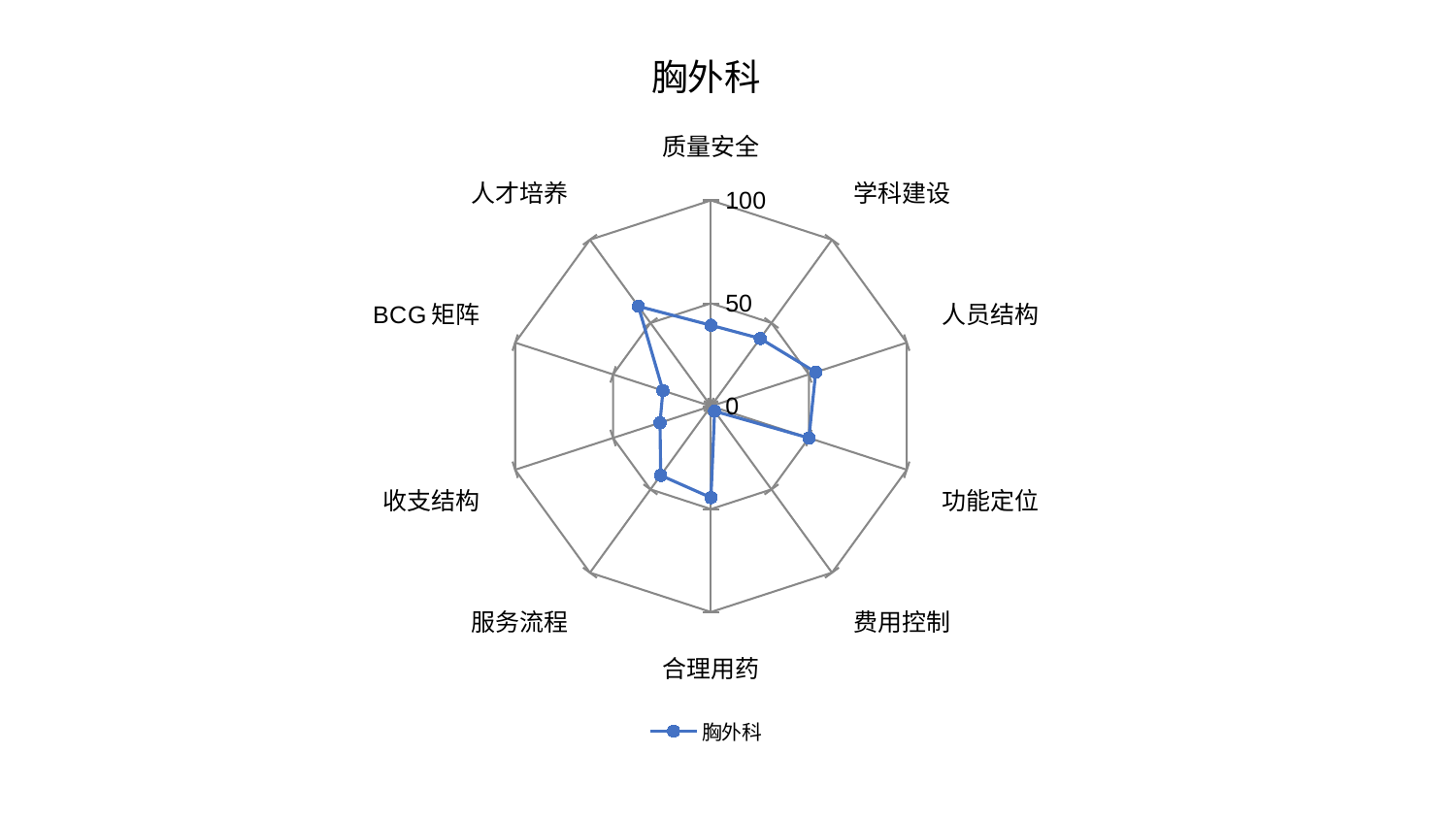

### Chart: 胸外科

| Category | 胸外科 |
|---|---|
| 质量安全 | 39.313048555478716 |
| 学科建设 | 40.6750412702736 |
| 人员结构 | 53.49197844597581 |
| 功能定位 | 50.050425857513254 |
| 费用控制 | 3.0186680744590406 |
| 合理用药 | 44.45350691827492 |
| 服务流程 | 41.56775136977873 |
| 收支结构 | 26.02634774231392 |
| BCG矩阵 | 24.55848652073506 |
| 人才培养 | 60.0055523227118 |
119